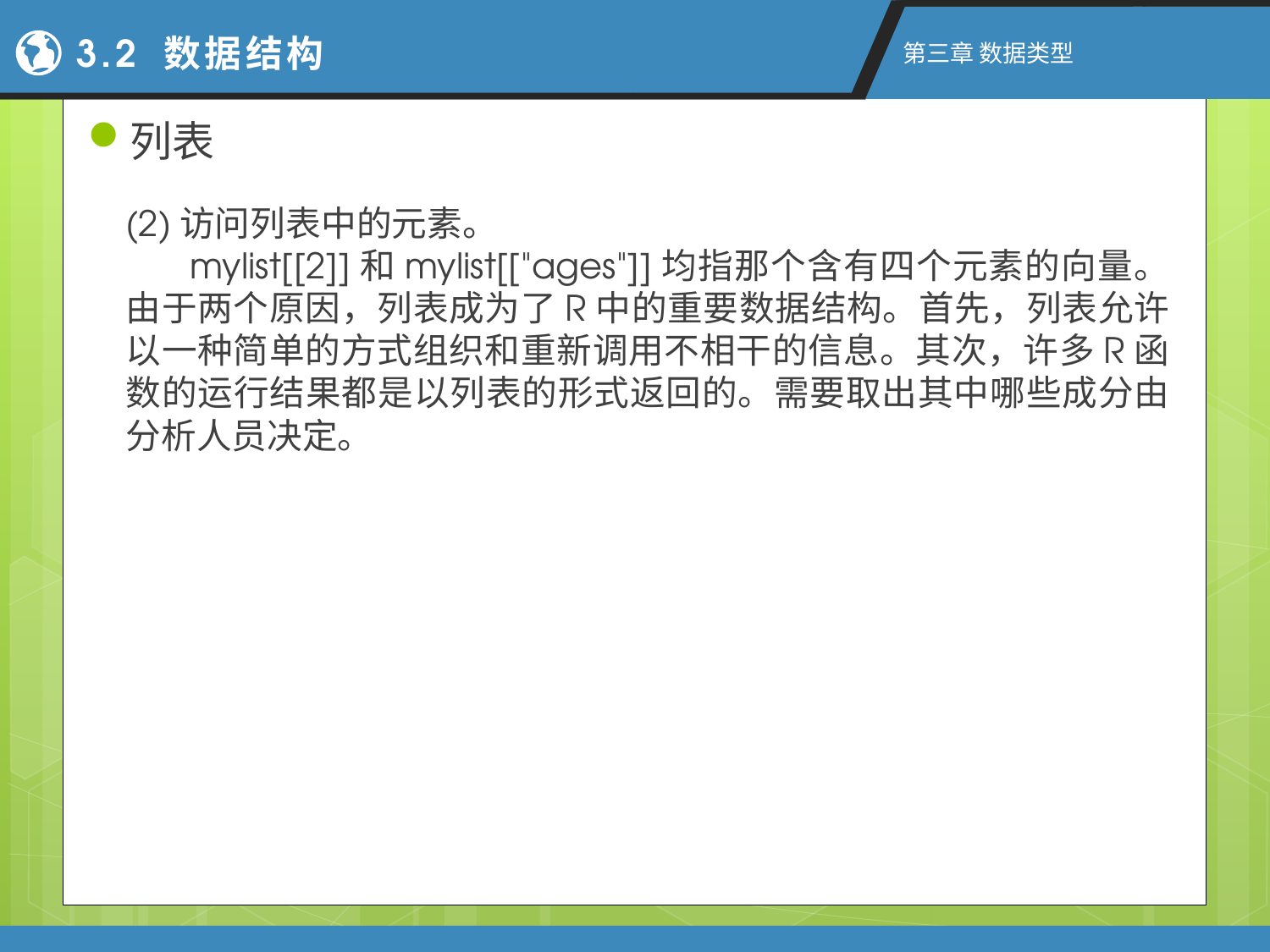

2.1新手上路
3.2 数据结构

第二章 R语言入门
第三章 数据类型
列表
(2)访问列表中的元素。
      mylist[[2]]和mylist[["ages"]]均指那个含有四个元素的向量。由于两个原因，列表成为了R中的重要数据结构。首先，列表允许以一种简单的方式组织和重新调用不相干的信息。其次，许多R函数的运行结果都是以列表的形式返回的。需要取出其中哪些成分由分析人员决定。